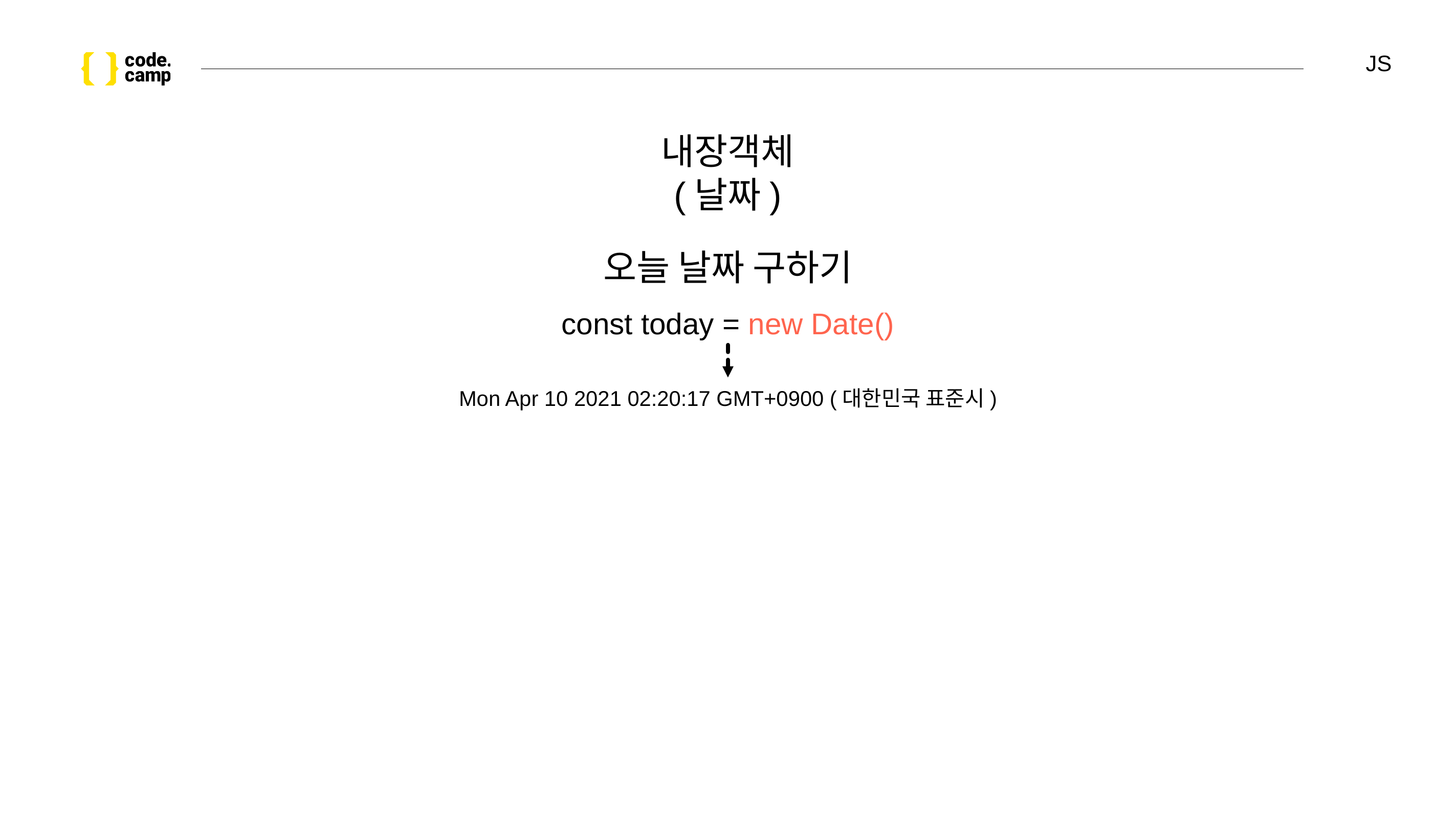

# JS

내장객체
(날짜)
오늘 날짜 구하기
const today = new Date()

Mon Apr 10 2021 02:20:17 GMT+0900 (대한민국 표준시)